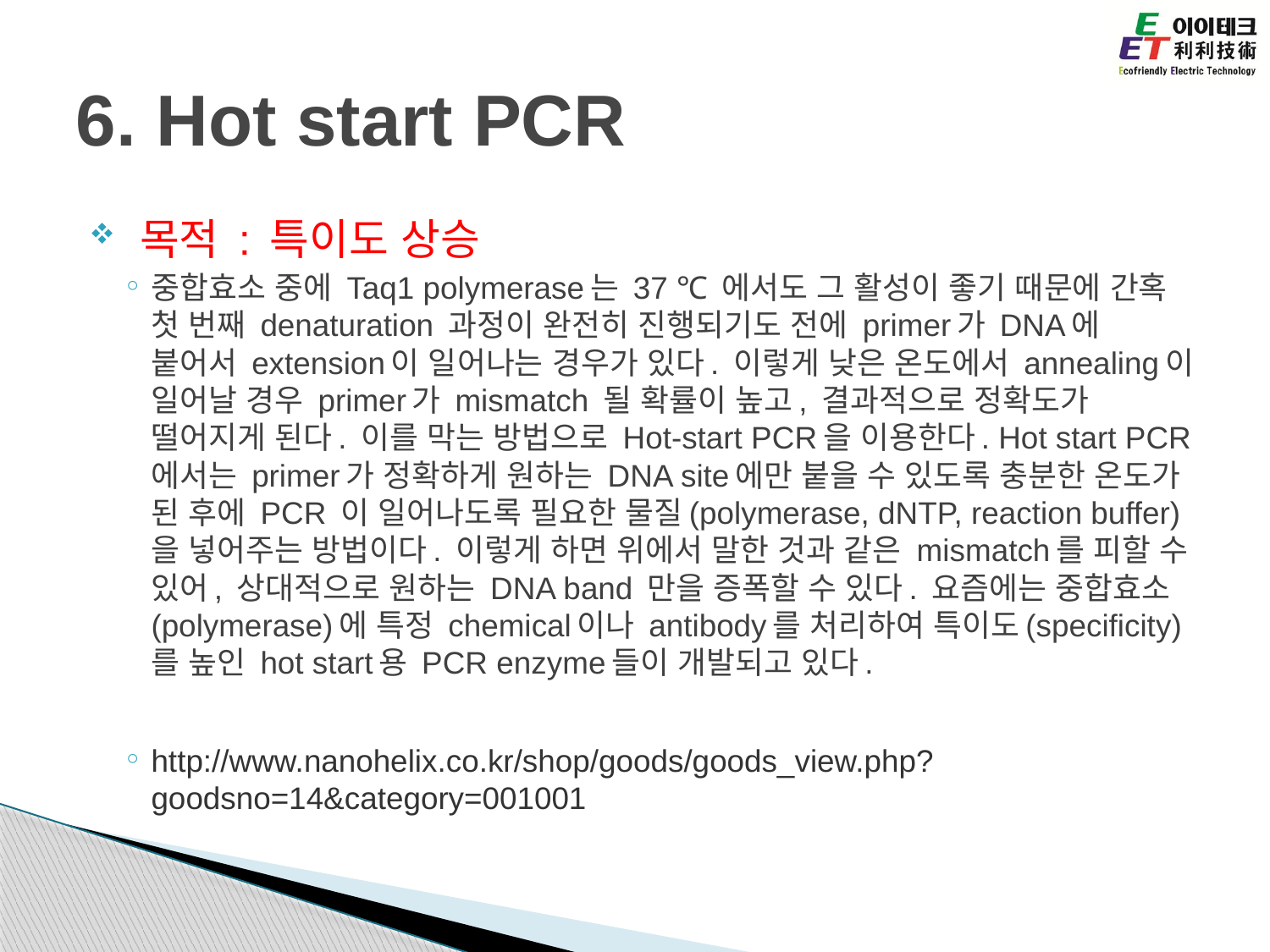

# 6. Hot start PCR
 목적 : 특이도 상승
중합효소 중에 Taq1 polymerase는 37 ℃ 에서도 그 활성이 좋기 때문에 간혹 첫 번째 denaturation 과정이 완전히 진행되기도 전에 primer가 DNA에 붙어서 extension이 일어나는 경우가 있다. 이렇게 낮은 온도에서 annealing이 일어날 경우 primer가 mismatch 될 확률이 높고, 결과적으로 정확도가 떨어지게 된다. 이를 막는 방법으로 Hot-start PCR을 이용한다. Hot start PCR에서는 primer가 정확하게 원하는 DNA site에만 붙을 수 있도록 충분한 온도가 된 후에 PCR 이 일어나도록 필요한 물질(polymerase, dNTP, reaction buffer)을 넣어주는 방법이다. 이렇게 하면 위에서 말한 것과 같은 mismatch를 피할 수 있어, 상대적으로 원하는 DNA band 만을 증폭할 수 있다. 요즘에는 중합효소(polymerase)에 특정 chemical이나 antibody를 처리하여 특이도(specificity)를 높인 hot start용 PCR enzyme들이 개발되고 있다.

http://www.nanohelix.co.kr/shop/goods/goods_view.php?goodsno=14&category=001001